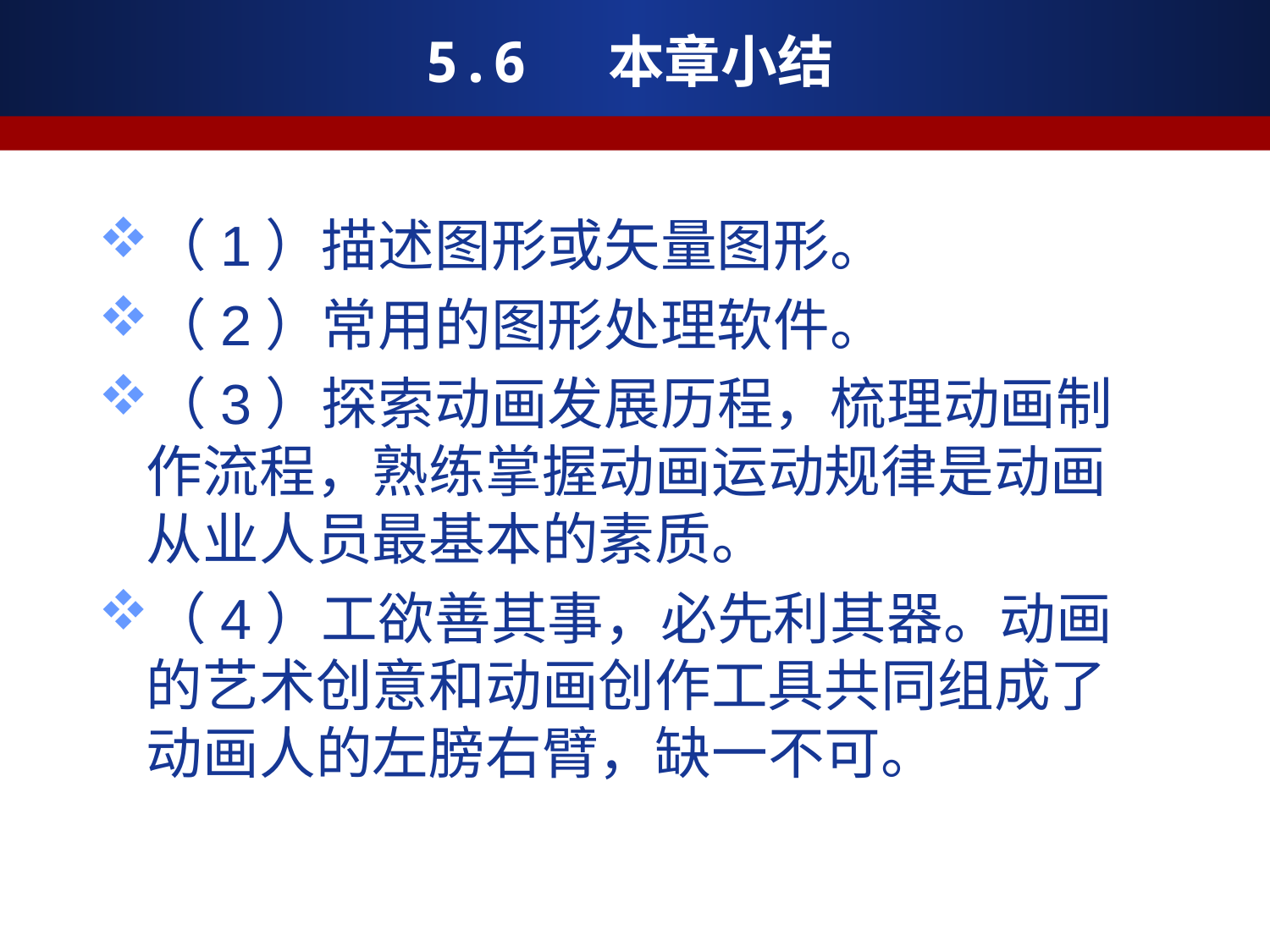

# 5.6  本章小结
（1）描述图形或矢量图形。
（2）常用的图形处理软件。
（3）探索动画发展历程，梳理动画制作流程，熟练掌握动画运动规律是动画从业人员最基本的素质。
（4）工欲善其事，必先利其器。动画的艺术创意和动画创作工具共同组成了动画人的左膀右臂，缺一不可。